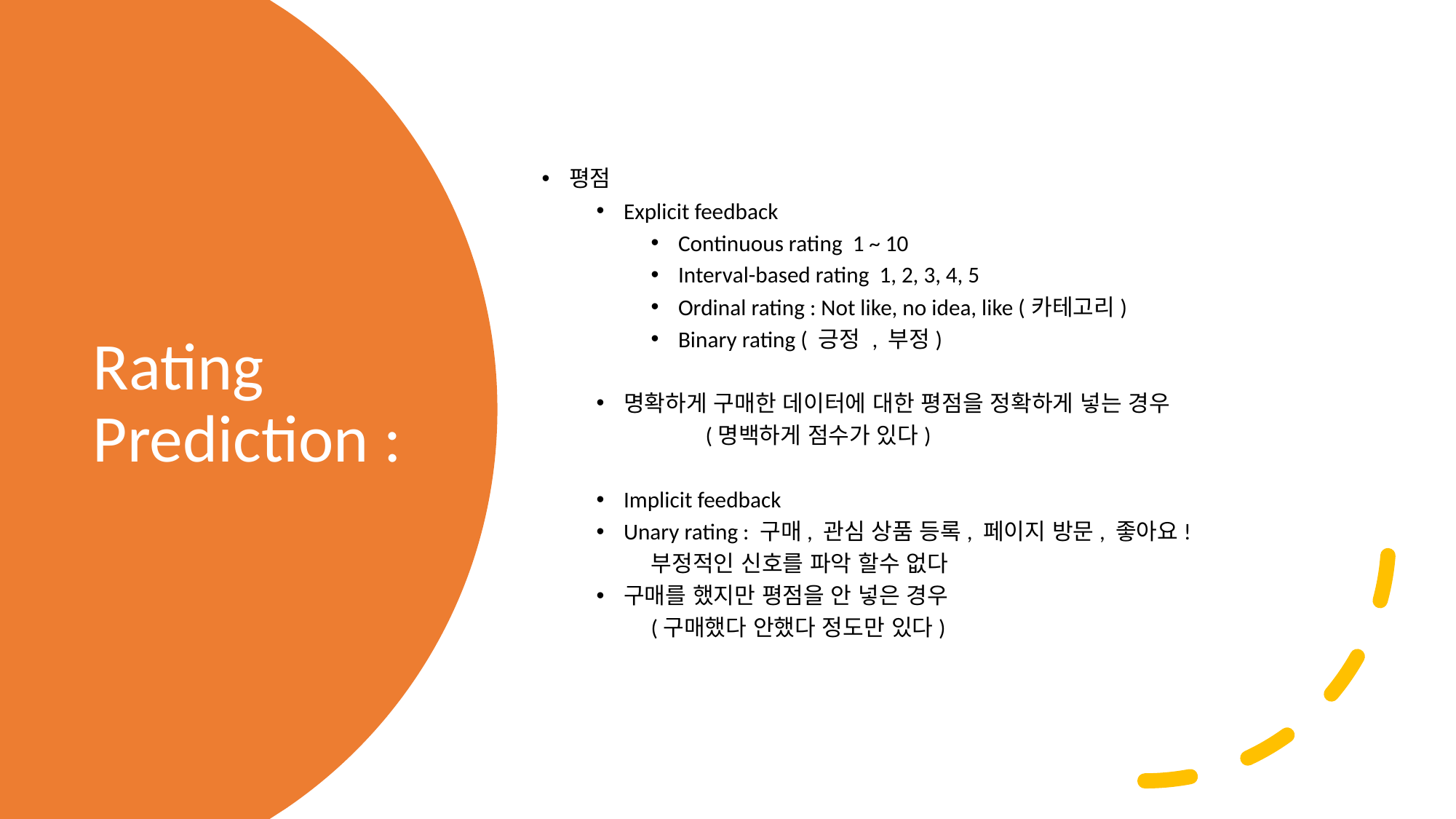

평점
Explicit feedback
Continuous rating  1 ~ 10
Interval-based rating  1, 2, 3, 4, 5
Ordinal rating : Not like, no idea, like (카테고리)
Binary rating ( 긍정 , 부정)

명확하게 구매한 데이터에 대한 평점을 정확하게 넣는 경우
 	(명백하게 점수가 있다)

Implicit feedback
Unary rating : 구매, 관심 상품 등록, 페이지 방문, 좋아요!
부정적인 신호를 파악 할수 없다
구매를 했지만 평점을 안 넣은 경우
(구매했다 안했다 정도만 있다)
# Rating Prediction :